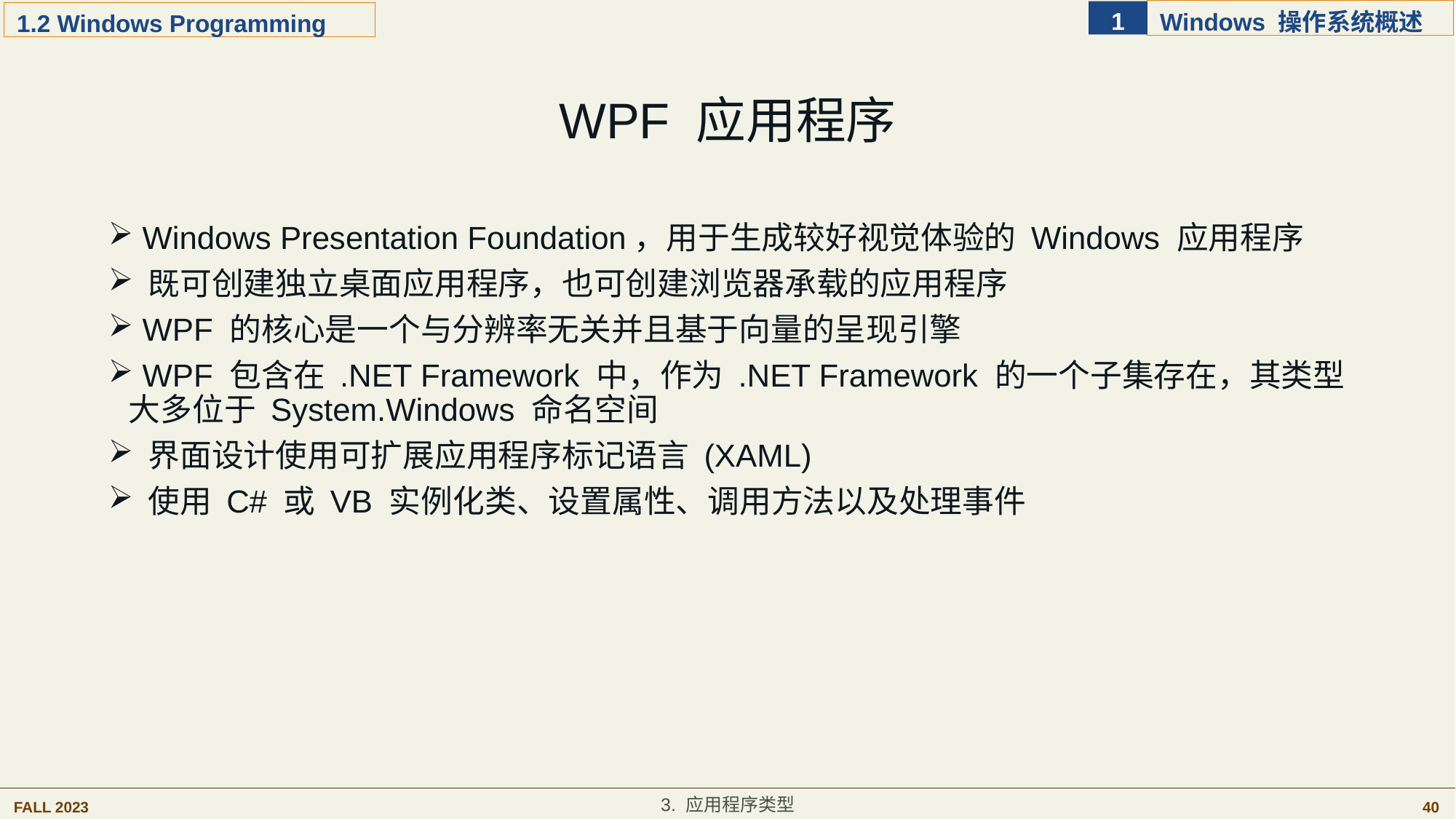

WPF 应用程序
 Windows Presentation Foundation，用于生成较好视觉体验的 Windows 应用程序
 既可创建独立桌面应用程序，也可创建浏览器承载的应用程序
 WPF 的核心是一个与分辨率无关并且基于向量的呈现引擎
 WPF 包含在 .NET Framework 中，作为 .NET Framework 的一个子集存在，其类型大多位于 System.Windows 命名空间
 界面设计使用可扩展应用程序标记语言 (XAML)
 使用 C# 或 VB 实例化类、设置属性、调用方法以及处理事件

3. 应用程序类型